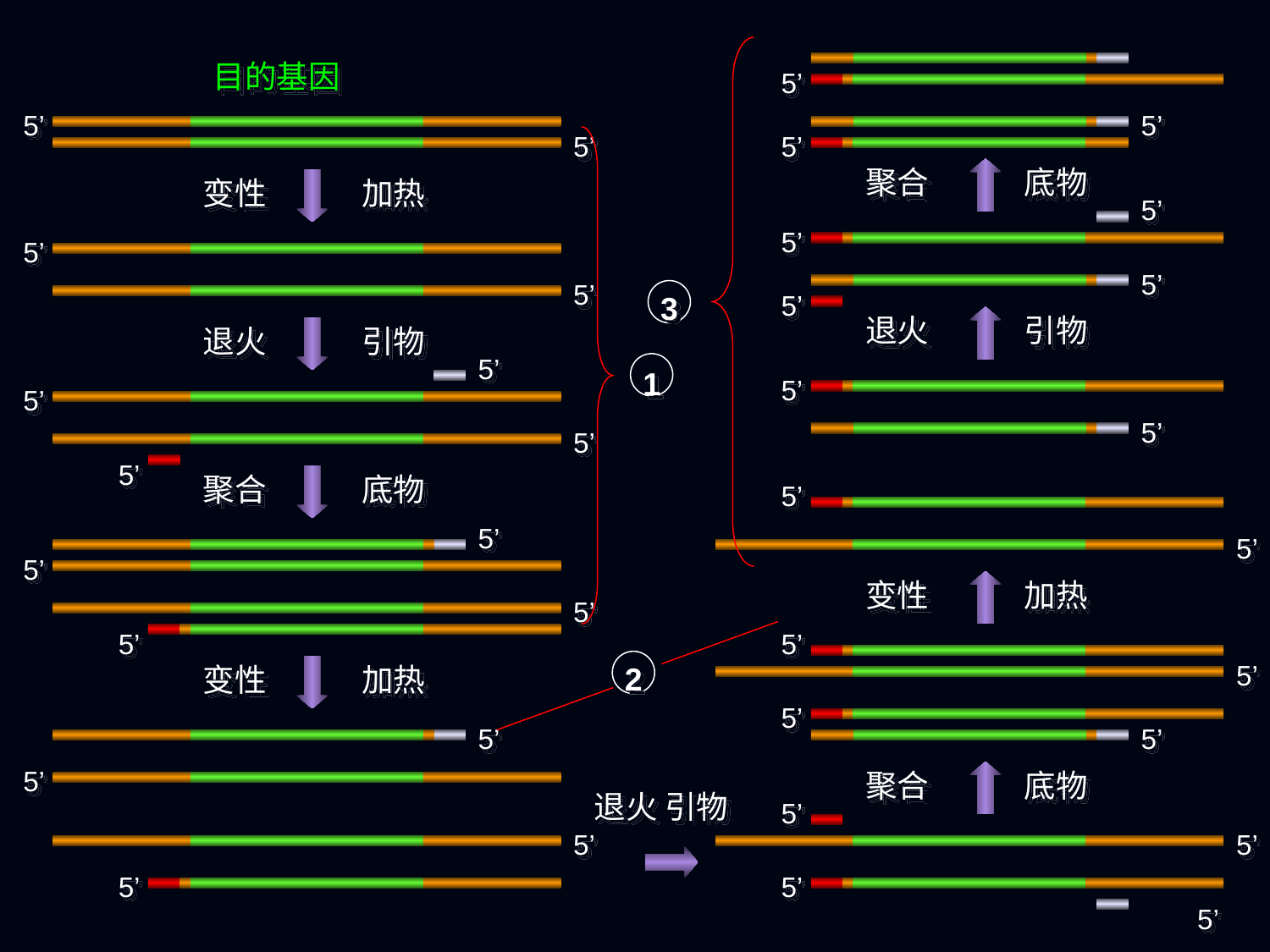

目的基因

5’

5’

5’
5’

5’

聚合
底物

变性
加热

5’
5’
5’

5’
5’

3

5’

退火
引物
退火
引物

5’
1

5’
5’

5’
5’

5’
聚合
底物

5’

5’

5’

5’

变性
加热
5’

5’
5’

2

变性
加热
5’

5’

5’
5’

5’

聚合
底物
退火 引物

5’
5’

5’

5’
5’

5’